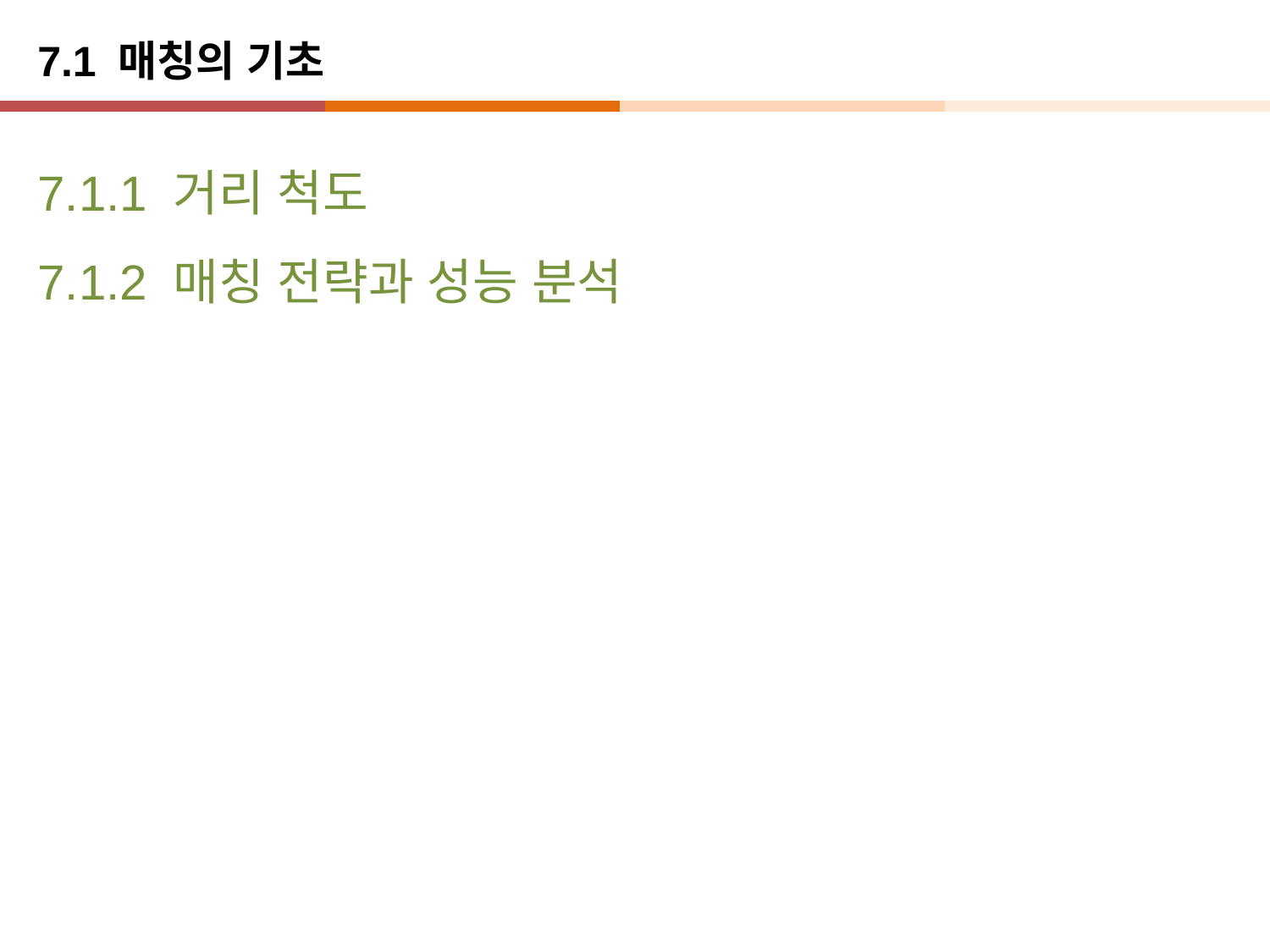

# 7.1 매칭의 기초
7.1.1 거리 척도
7.1.2 매칭 전략과 성능 분석